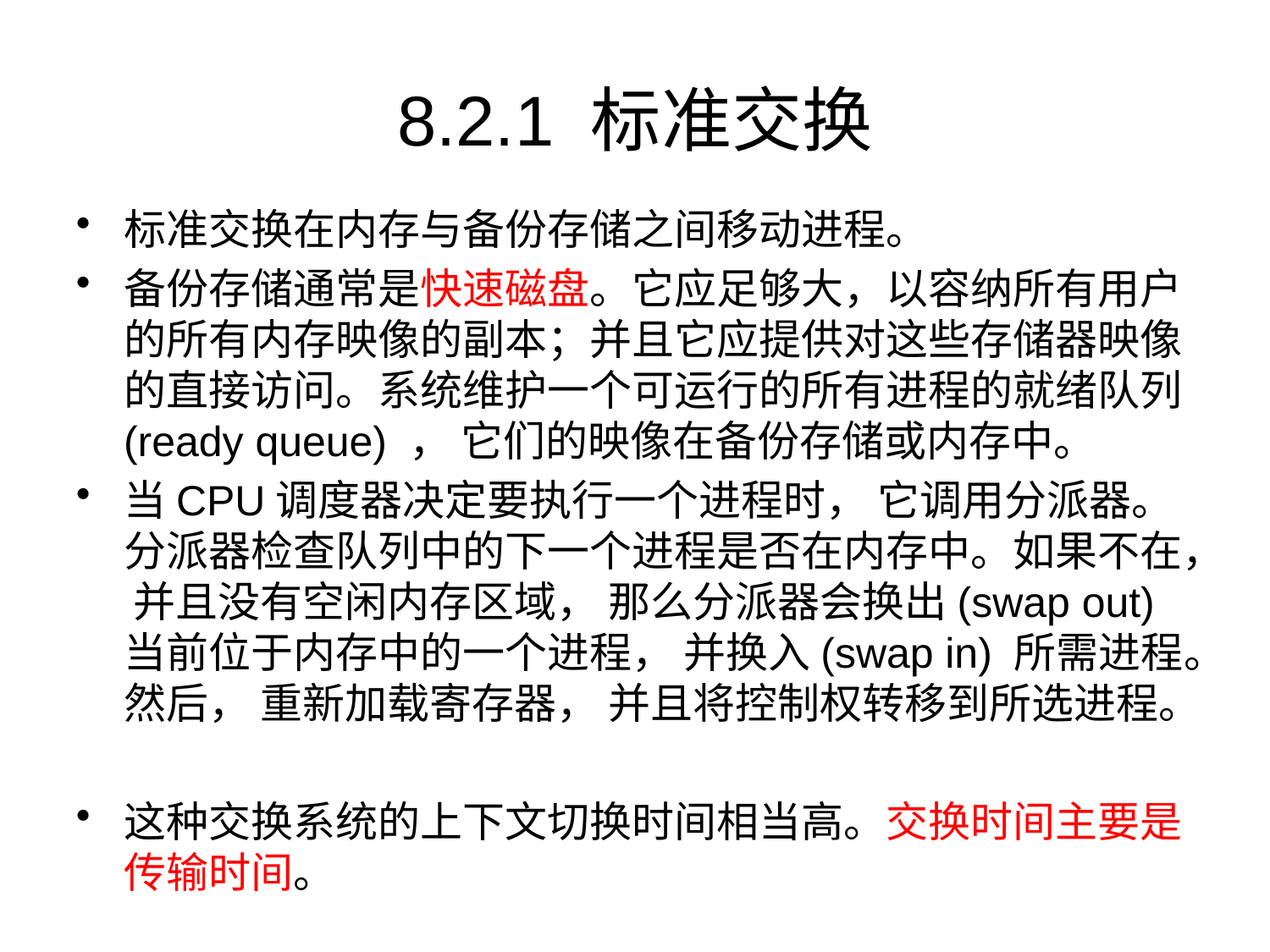

# 8.2.1 标准交换
标准交换在内存与备份存储之间移动进程。
备份存储通常是快速磁盘。它应足够大，以容纳所有用户的所有内存映像的副本；并且它应提供对这些存储器映像的直接访问。系统维护一个可运行的所有进程的就绪队列(ready queue) ， 它们的映像在备份存储或内存中。
当CPU调度器决定要执行一个进程时， 它调用分派器。分派器检查队列中的下一个进程是否在内存中。如果不在， 并且没有空闲内存区域， 那么分派器会换出(swap out) 当前位于内存中的一个进程， 并换入(swap in) 所需进程。然后， 重新加载寄存器， 并且将控制权转移到所选进程。

这种交换系统的上下文切换时间相当高。交换时间主要是传输时间。